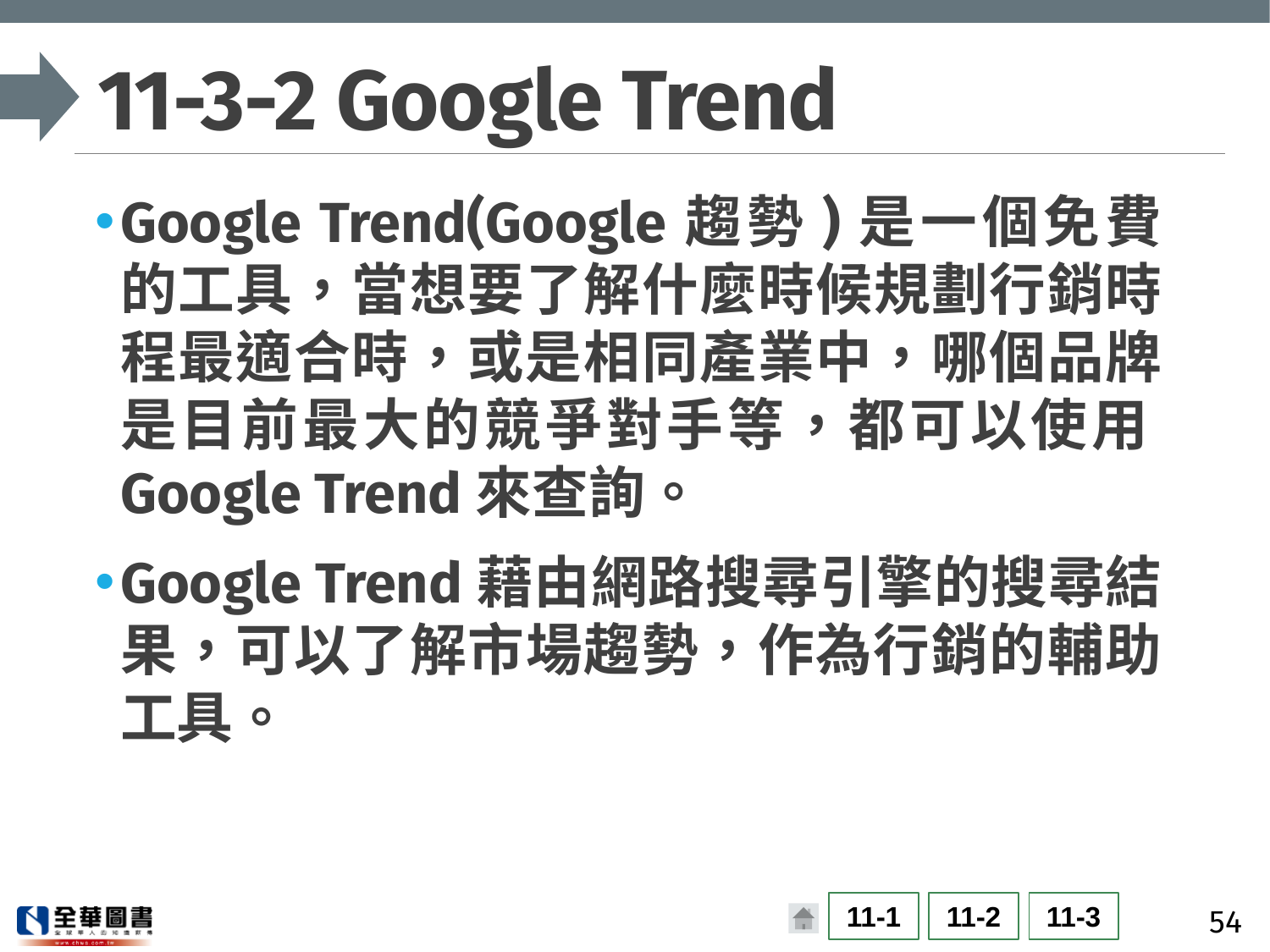

# 11-3-2 Google Trend
Google Trend(Google趨勢)是一個免費的工具，當想要了解什麼時候規劃行銷時程最適合時，或是相同產業中，哪個品牌是目前最大的競爭對手等，都可以使用Google Trend來查詢。
Google Trend藉由網路搜尋引擎的搜尋結果，可以了解市場趨勢，作為行銷的輔助工具。
54